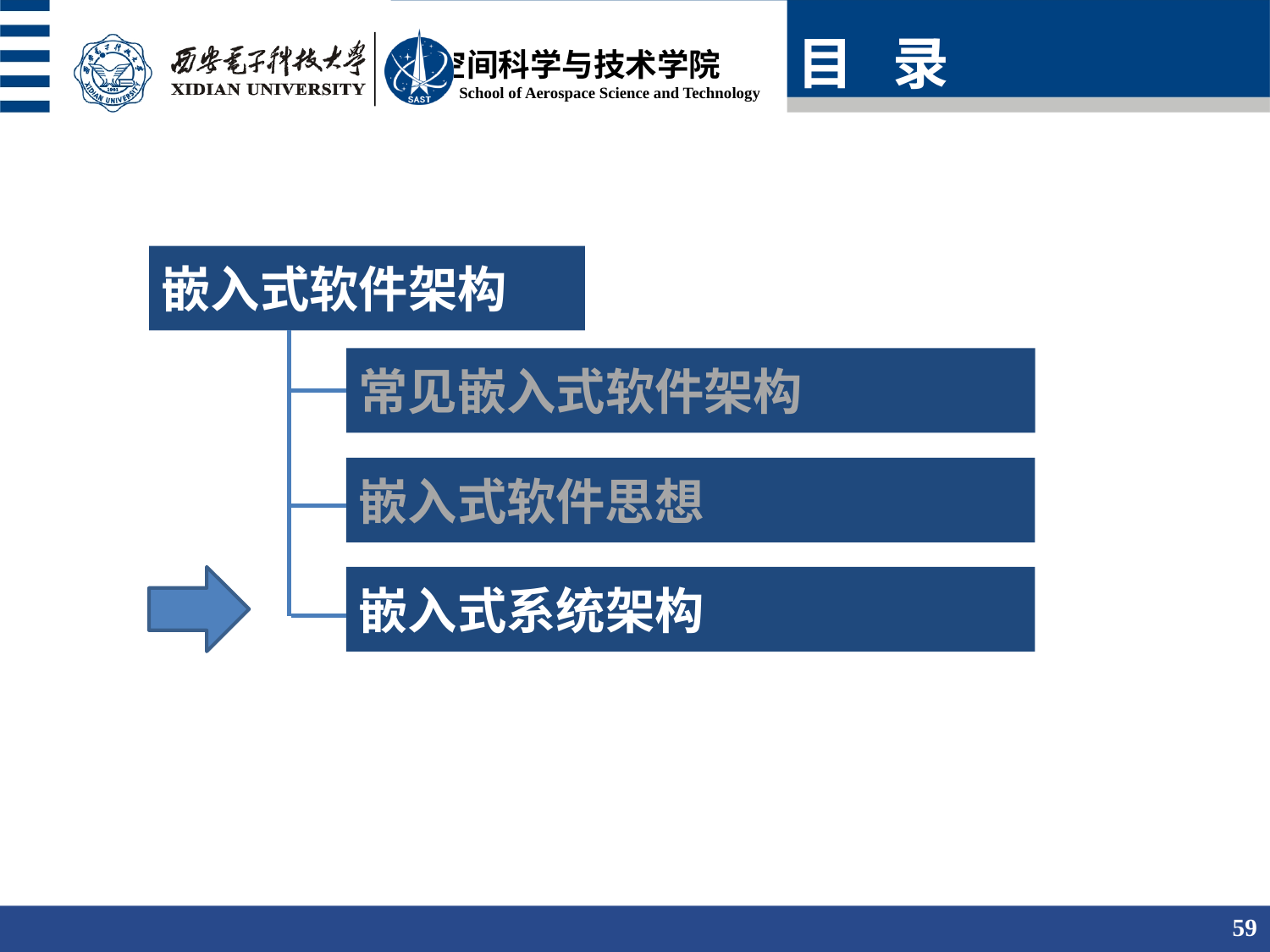

目   录
嵌入式软件架构
常见嵌入式软件架构
嵌入式软件思想

嵌入式系统架构